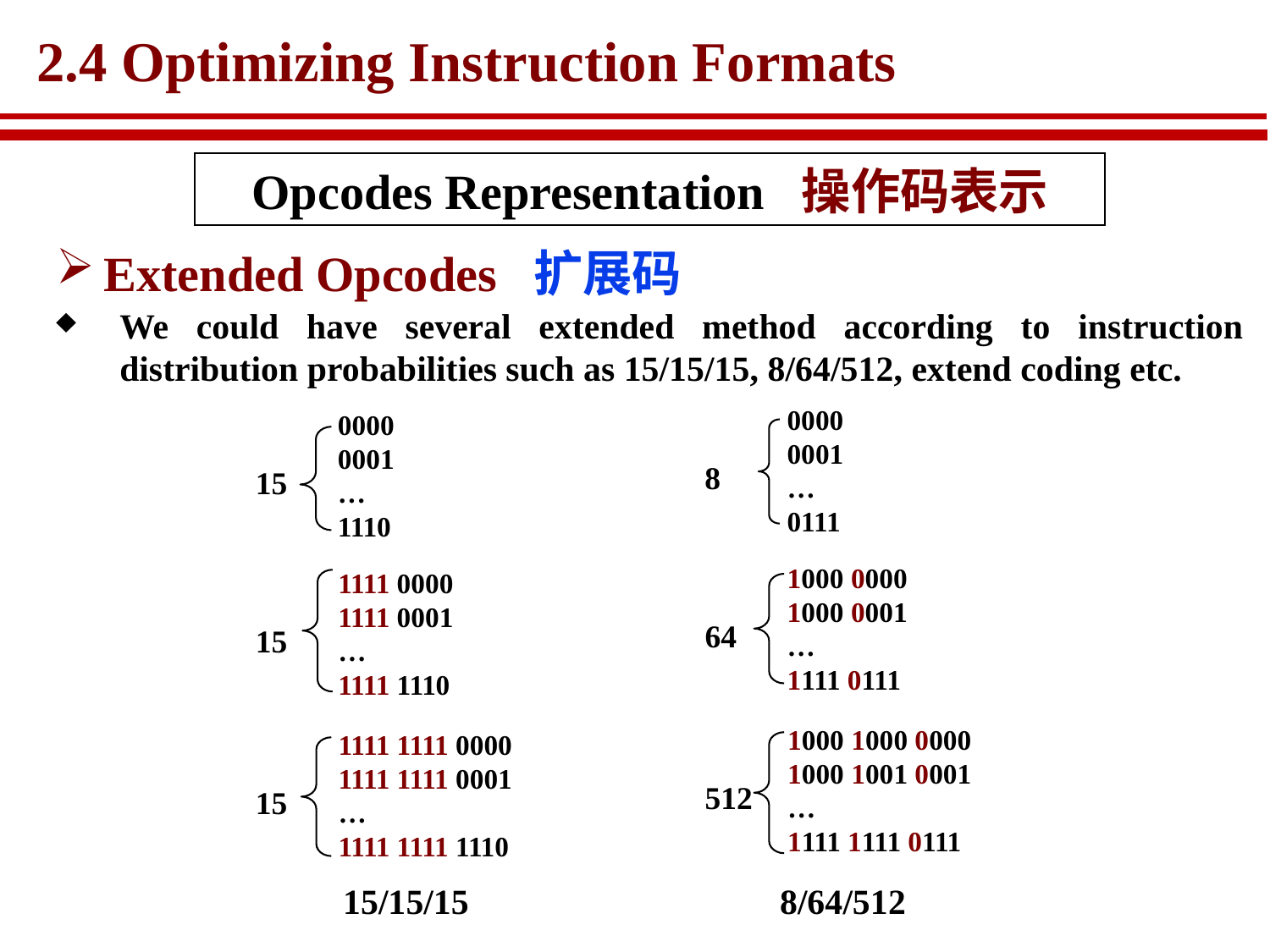

# 2.4 Optimizing Instruction Formats
Opcodes Representation  操作码表示
Extended Opcodes  扩展码
We could have several extended method according to instruction distribution probabilities such as 15/15/15, 8/64/512, extend coding etc.
0000
0001
…
0111

8
1000 0000
1000 0001
…
1111 0111

64
1000 1000 0000
1000 1001 0001
…
1111 1111 0111

512
0000
0001
…
1110

15
1111 0000
1111 0001
…
1111 1110

15
1111 1111 0000
1111 1111 0001
…
1111 1111 1110

15
15/15/15                                   8/64/512